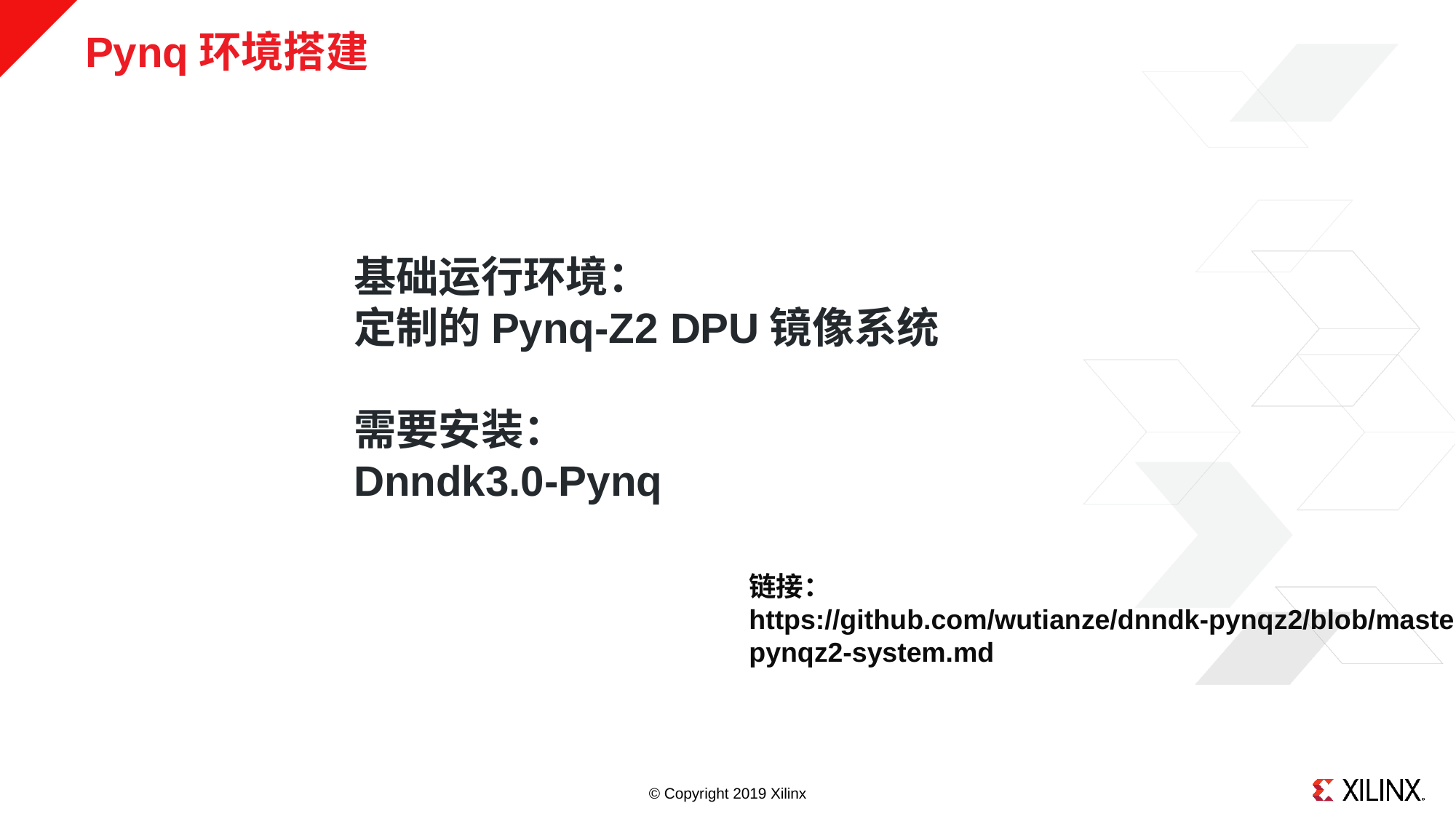

# Pynq环境搭建
基础运行环境：
定制的Pynq-Z2 DPU镜像系统

需要安装：
Dnndk3.0-Pynq

链接：
https://github.com/wutianze/dnndk-pynqz2/blob/master/build-pynqz2-system.md